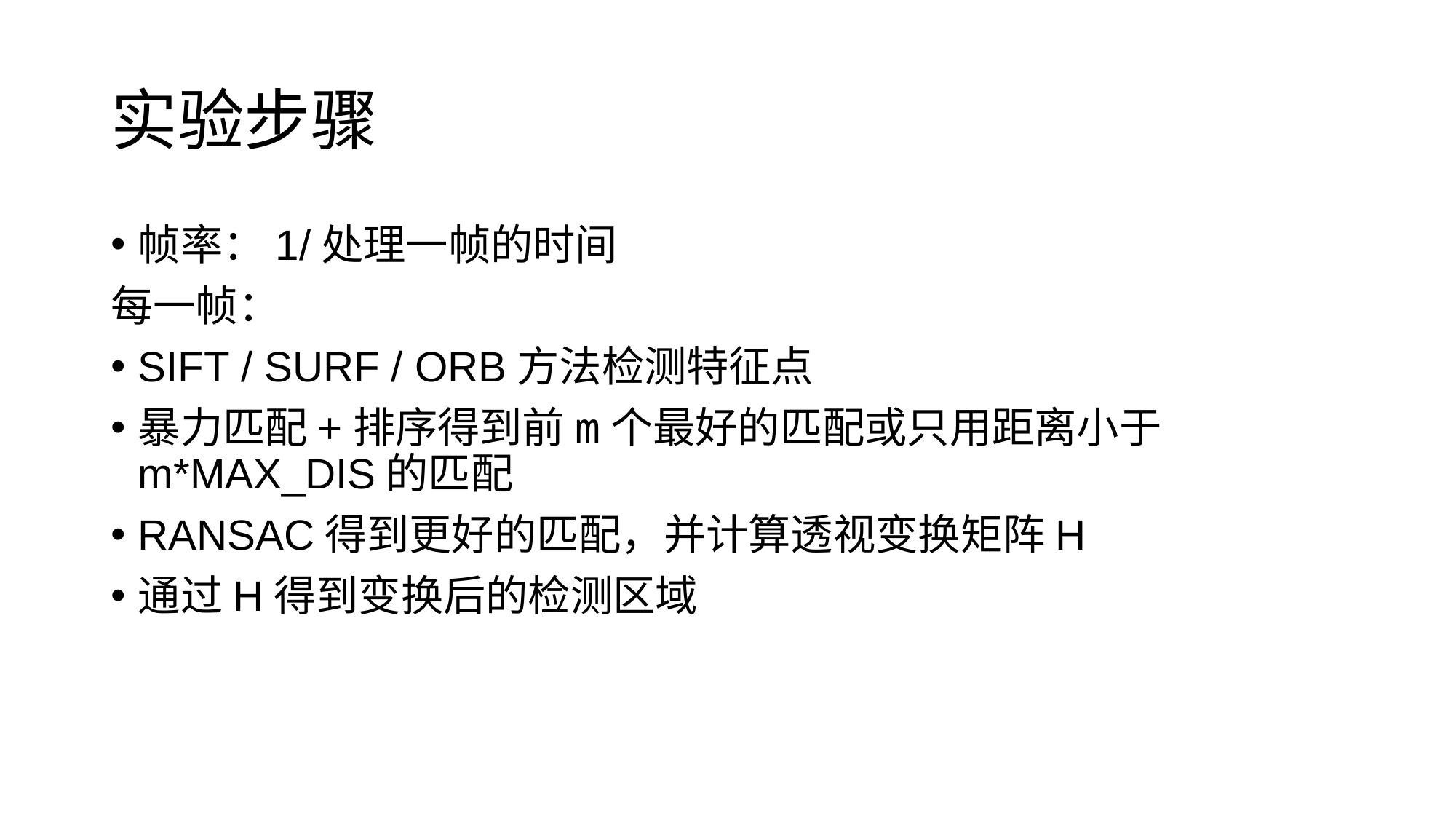

# 实验步骤
帧率：1/处理一帧的时间
每一帧：
SIFT / SURF / ORB方法检测特征点
暴力匹配+排序得到前m个最好的匹配或只用距离小于m*MAX_DIS的匹配
RANSAC得到更好的匹配，并计算透视变换矩阵H
通过H得到变换后的检测区域